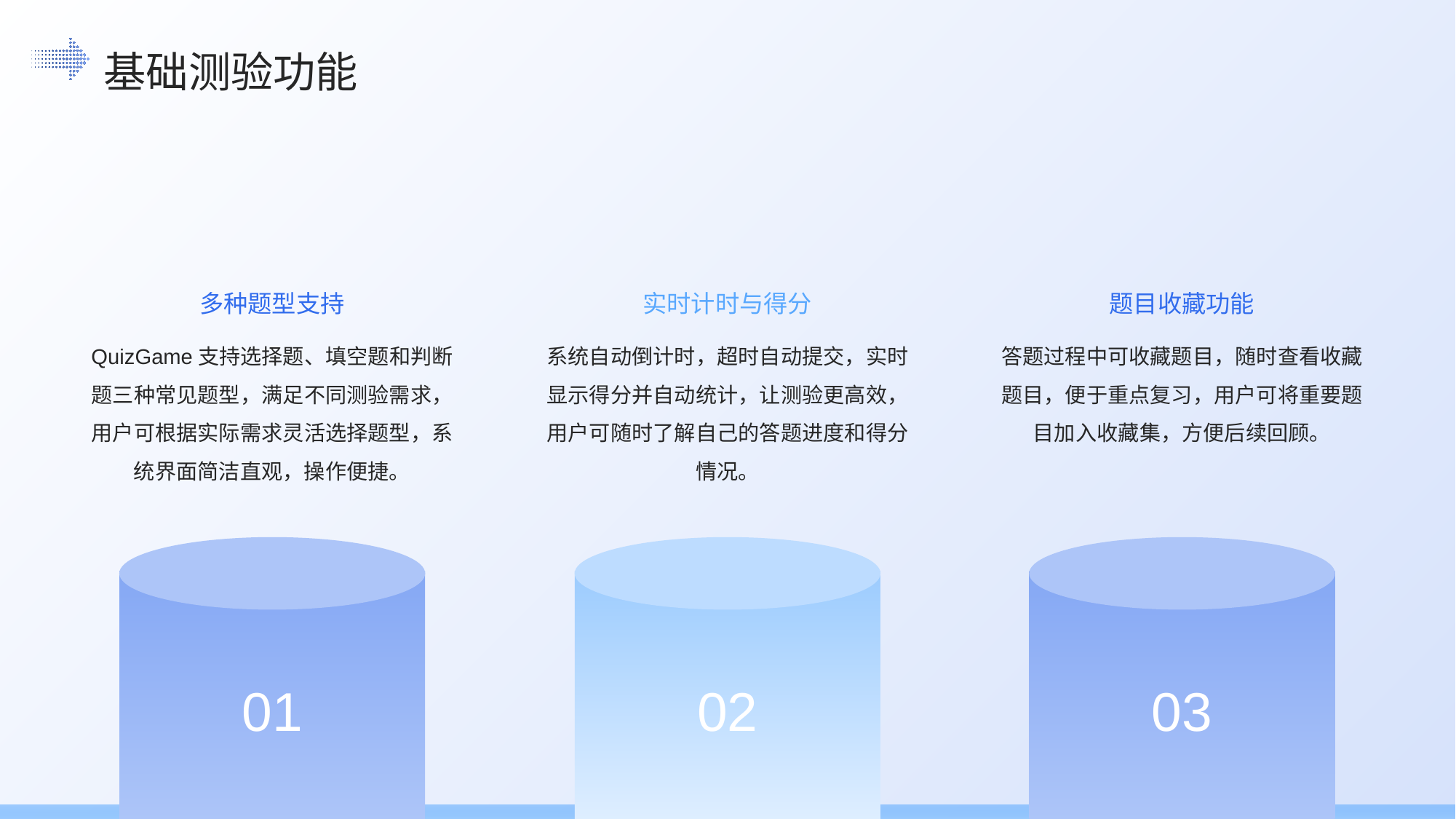

基础测验功能

多种题型支持
实时计时与得分
题目收藏功能
QuizGame支持选择题、填空题和判断题三种常见题型，满足不同测验需求，用户可根据实际需求灵活选择题型，系统界面简洁直观，操作便捷。
系统自动倒计时，超时自动提交，实时显示得分并自动统计，让测验更高效，用户可随时了解自己的答题进度和得分情况。
答题过程中可收藏题目，随时查看收藏题目，便于重点复习，用户可将重要题目加入收藏集，方便后续回顾。

01
02
03